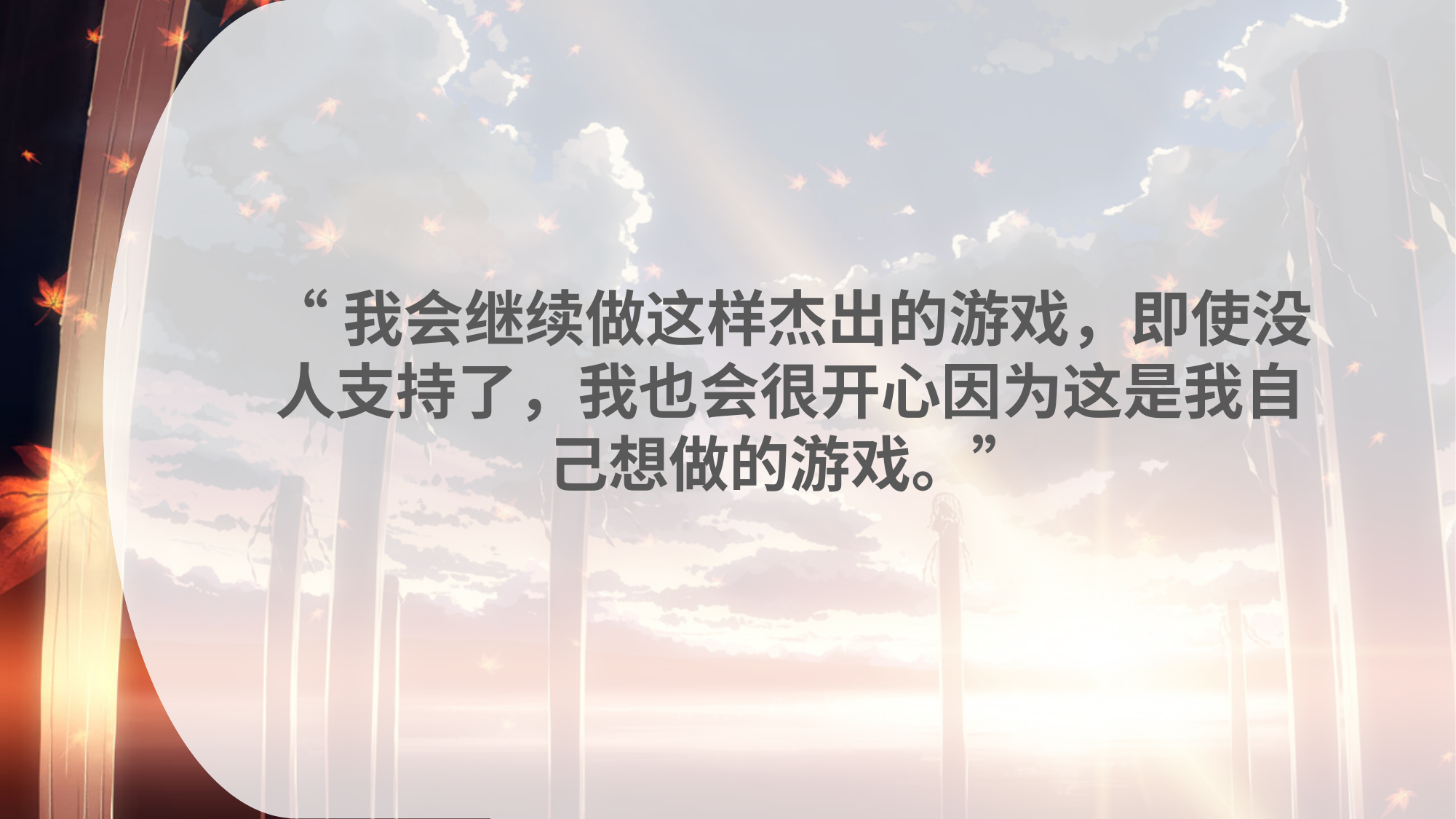

“我会继续做这样杰出的游戏，即使没人支持了，我也会很开心因为这是我自己想做的游戏。”